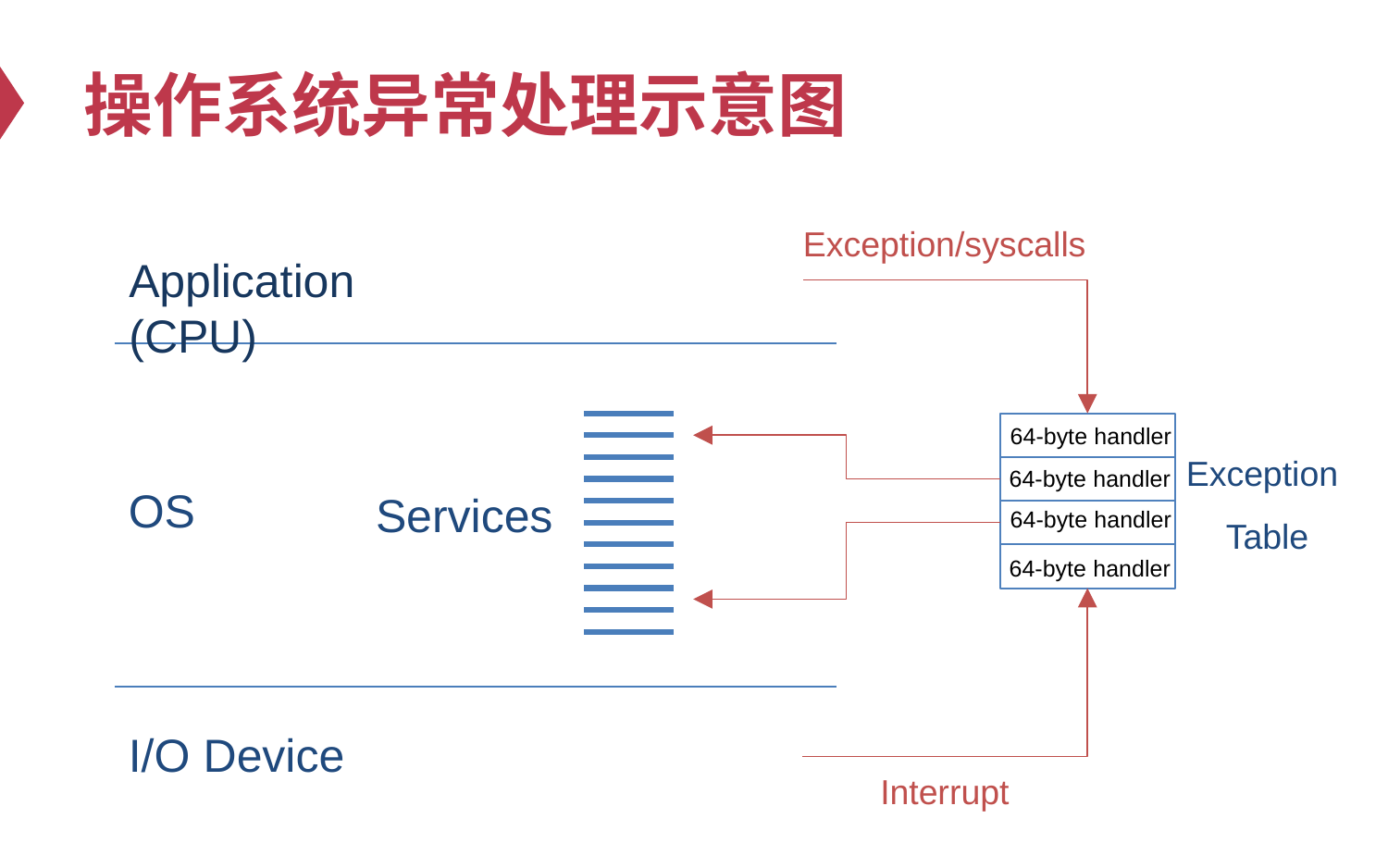

# 操作系统异常处理示意图
Exception/syscalls
Application (CPU)

64-byte handler
Exception
Table

64-byte handler
OS
Services
64-byte handler

64-byte handler
I/O Device
Interrupt